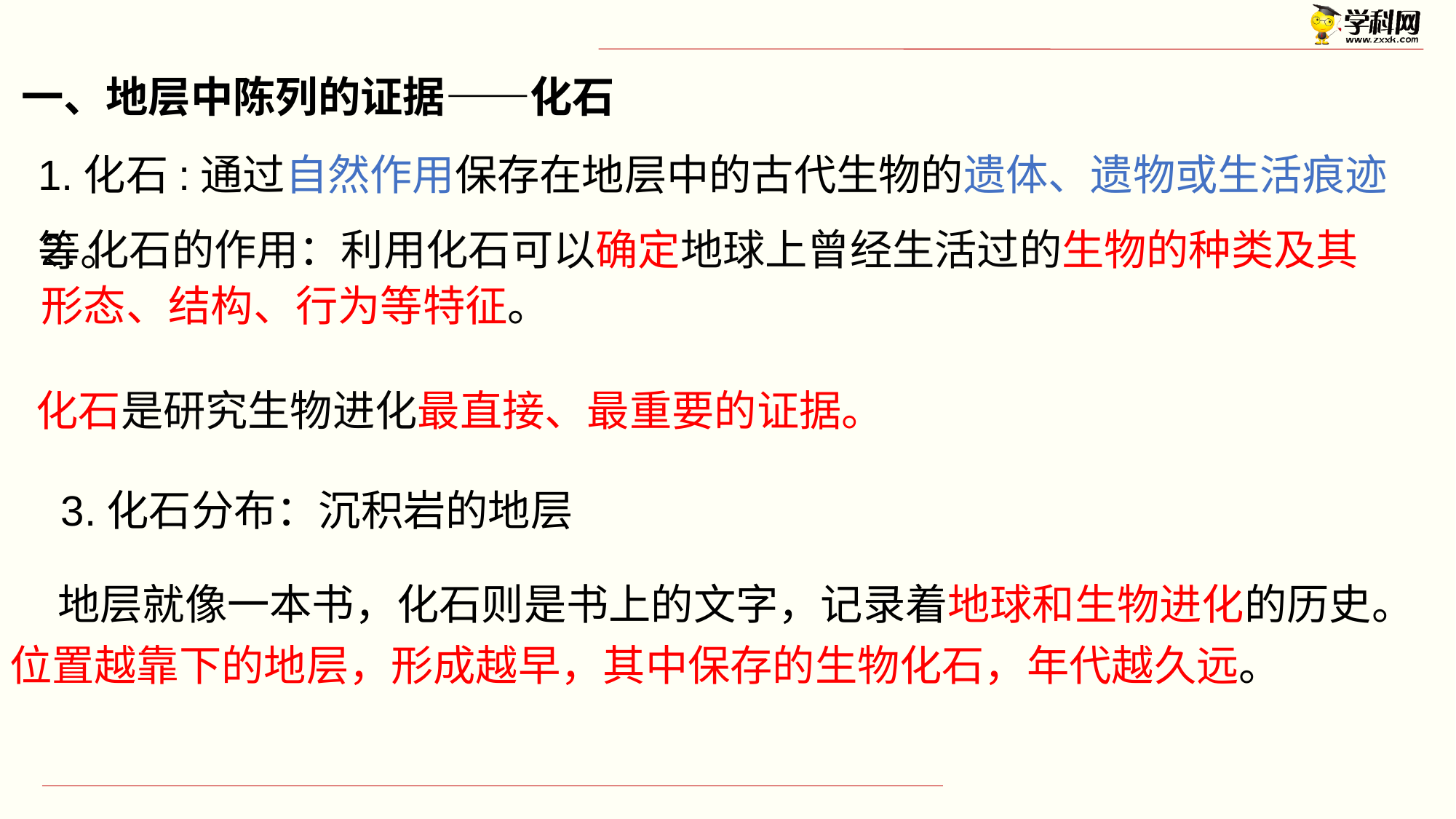

一、地层中陈列的证据——化石
1.化石:通过自然作用保存在地层中的古代生物的遗体、遗物或生活痕迹等。
2.化石的作用：利用化石可以确定地球上曾经生活过的生物的种类及其形态、结构、行为等特征。

化石是研究生物进化最直接、最重要的证据。
3.化石分布：沉积岩的地层
    地层就像一本书，化石则是书上的文字，记录着地球和生物进化的历史。位置越靠下的地层，形成越早，其中保存的生物化石，年代越久远。